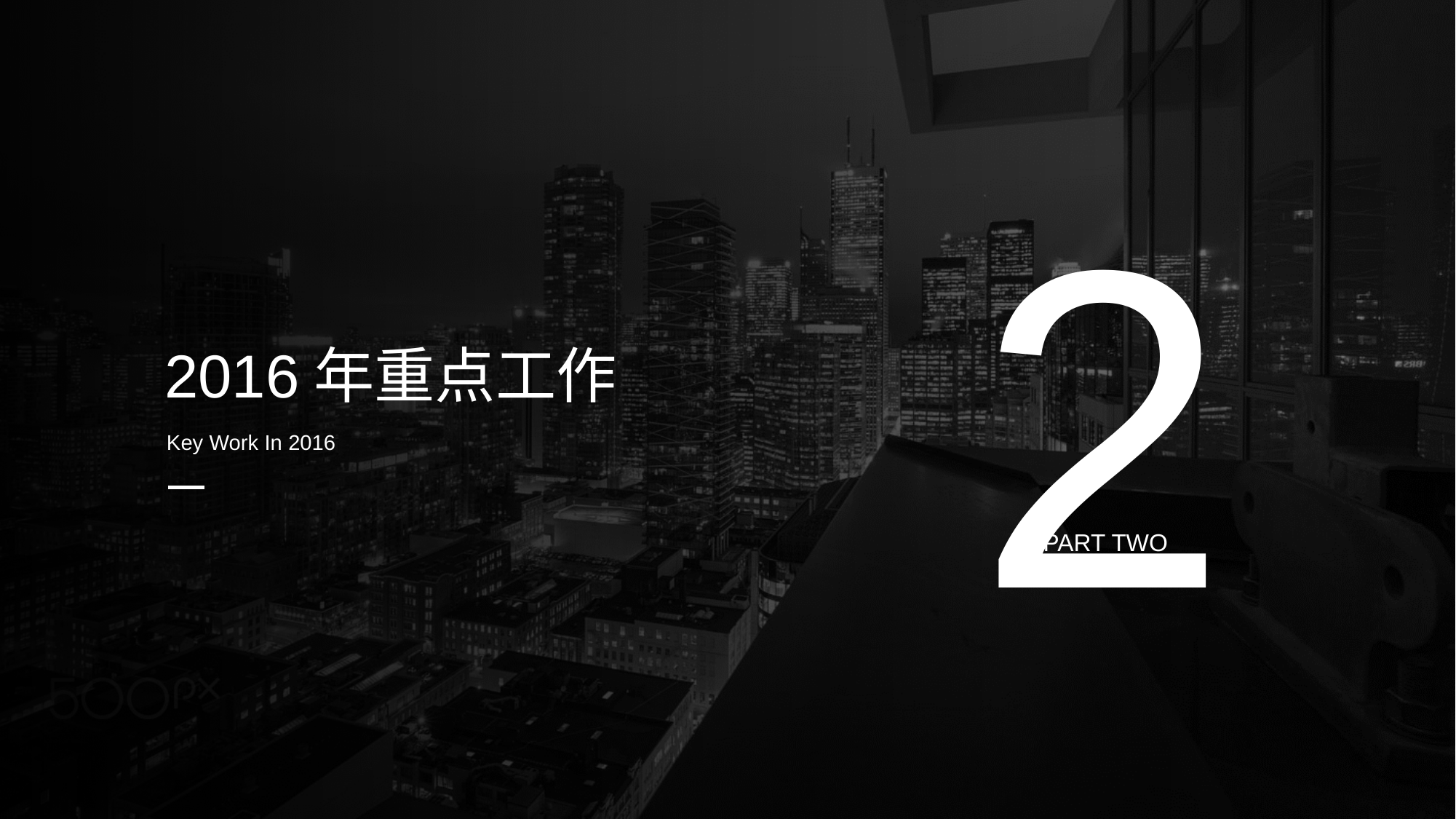

2
2016年重点工作
Key Work In 2016
PART TWO